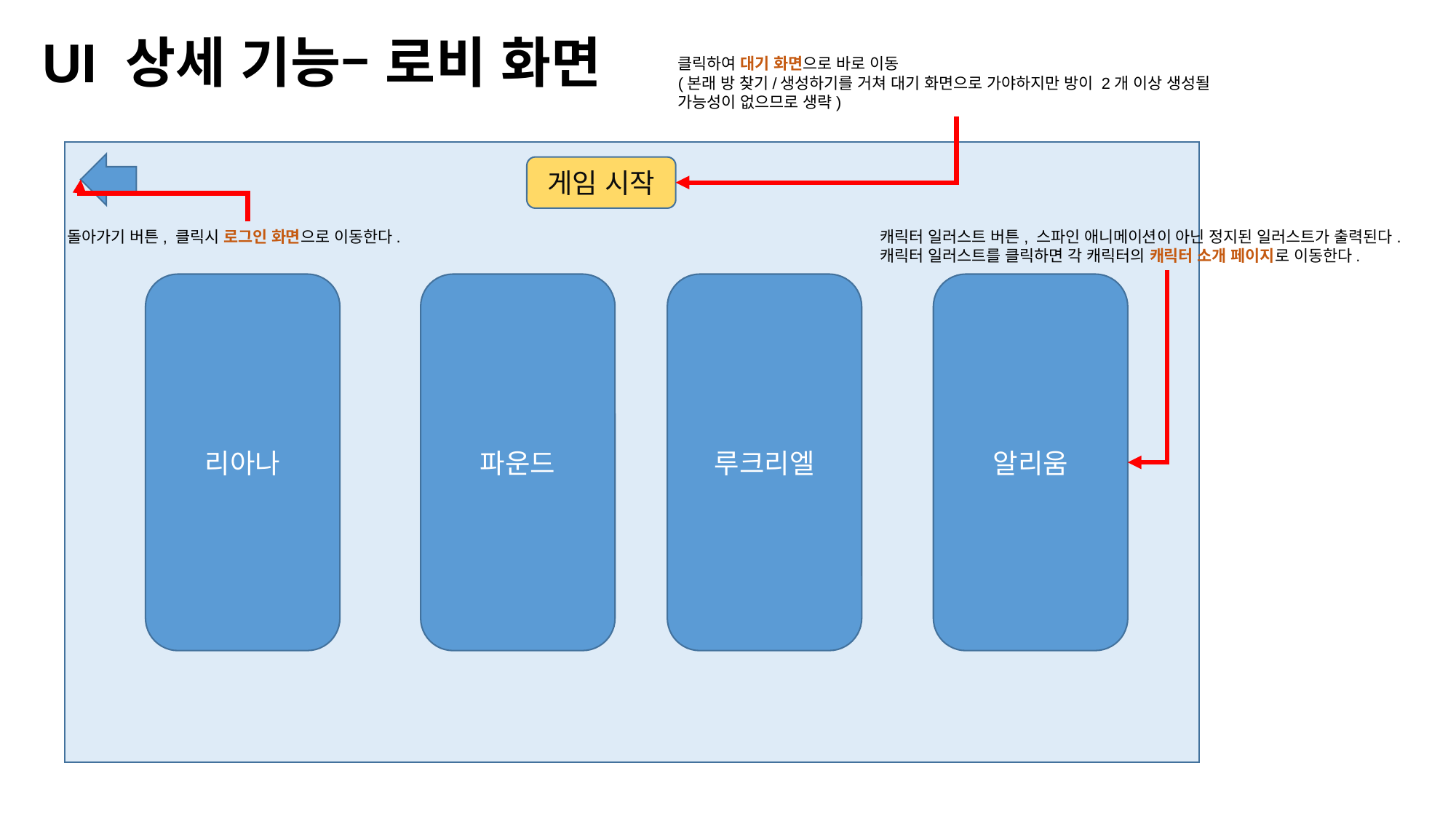

UI 상세 기능– 로비 화면
클릭하여 대기 화면으로 바로 이동
(본래 방 찾기/생성하기를 거쳐 대기 화면으로 가야하지만 방이 2개 이상 생성될 가능성이 없으므로 생략)

게임 시작
돌아가기 버튼, 클릭시 로그인 화면으로 이동한다.
캐릭터 일러스트 버튼, 스파인 애니메이션이 아닌 정지된 일러스트가 출력된다.
캐릭터 일러스트를 클릭하면 각 캐릭터의 캐릭터 소개 페이지로 이동한다.
리아나
파운드
루크리엘
알리움